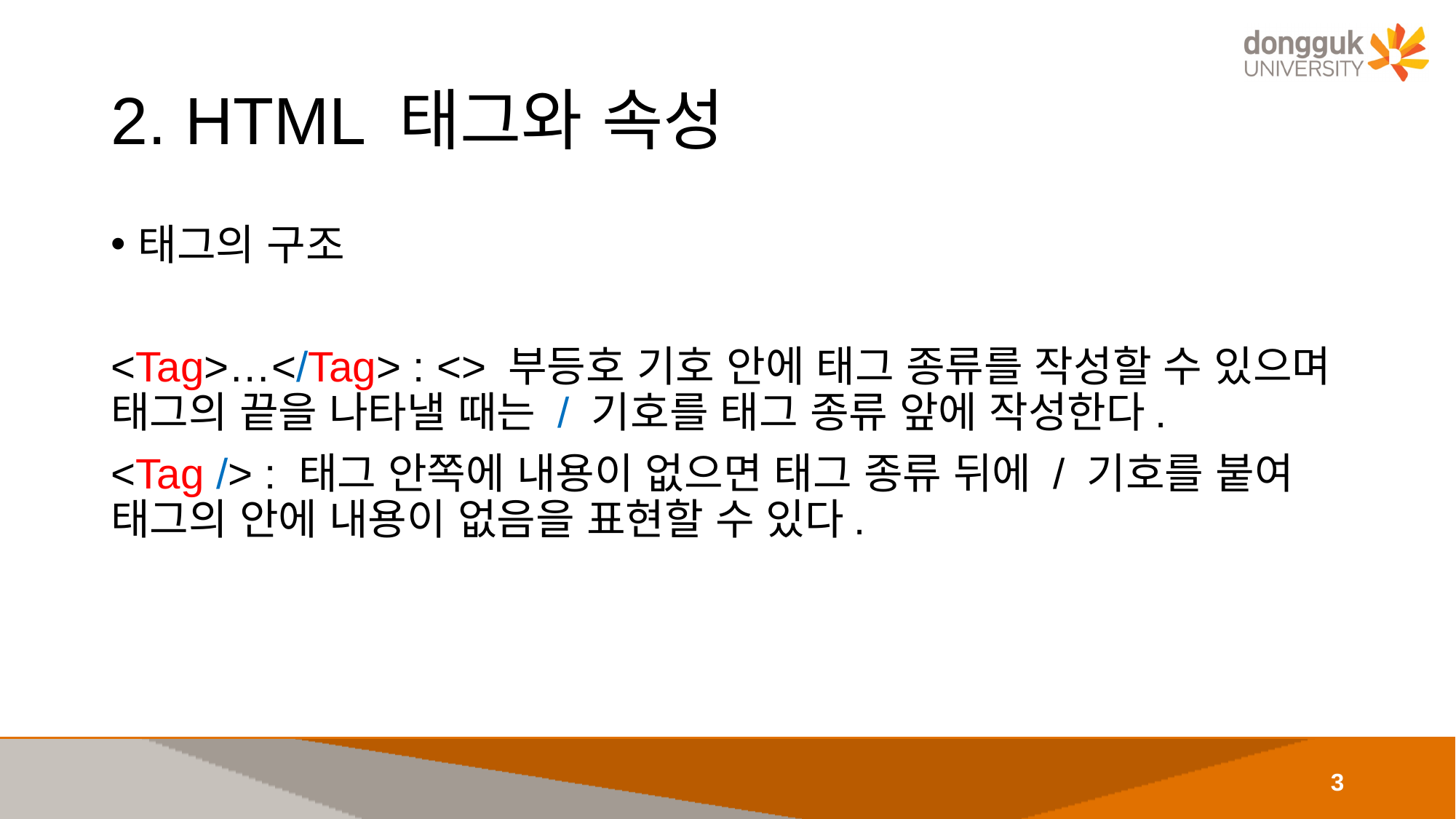

# 2. HTML 태그와 속성
태그의 구조

<Tag>…</Tag> : <> 부등호 기호 안에 태그 종류를 작성할 수 있으며 태그의 끝을 나타낼 때는 / 기호를 태그 종류 앞에 작성한다.
<Tag /> : 태그 안쪽에 내용이 없으면 태그 종류 뒤에 / 기호를 붙여 태그의 안에 내용이 없음을 표현할 수 있다.
3